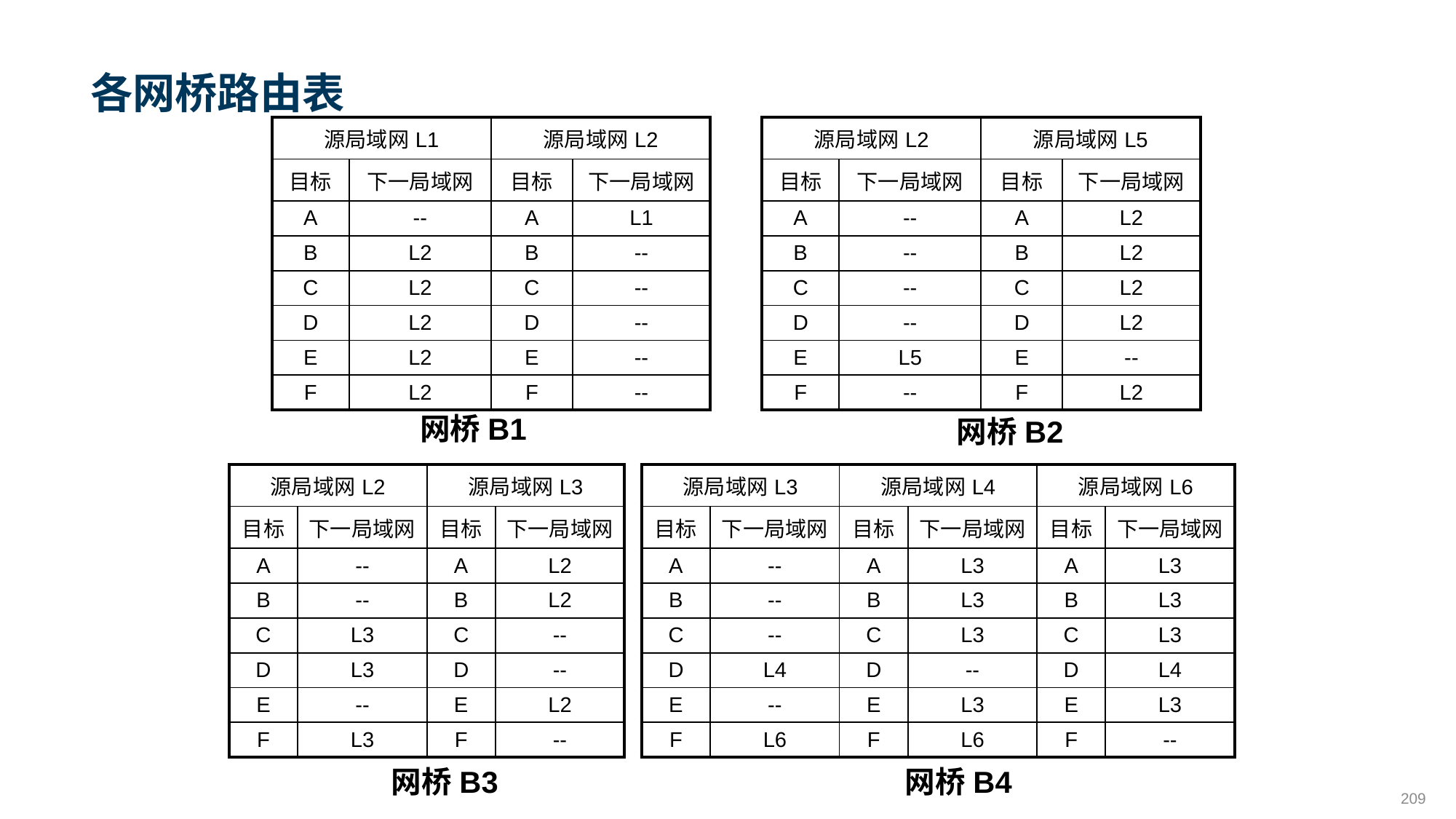

各网桥路由表
| 源局域网L1 |  | 源局域网L2 |  |
| --- | --- | --- | --- |
| 目标 | 下一局域网 | 目标 | 下一局域网 |
| A | -- | A | L1 |
| B | L2 | B | -- |
| C | L2 | C | -- |
| D | L2 | D | -- |
| E | L2 | E | -- |
| F | L2 | F | -- |
| 源局域网L2 |  | 源局域网L5 |  |
| --- | --- | --- | --- |
| 目标 | 下一局域网 | 目标 | 下一局域网 |
| A | -- | A | L2 |
| B | -- | B | L2 |
| C | -- | C | L2 |
| D | -- | D | L2 |
| E | L5 | E | -- |
| F | -- | F | L2 |
网桥B1
网桥B2
| 源局域网L2 |  | 源局域网L3 |  |
| --- | --- | --- | --- |
| 目标 | 下一局域网 | 目标 | 下一局域网 |
| A | -- | A | L2 |
| B | -- | B | L2 |
| C | L3 | C | -- |
| D | L3 | D | -- |
| E | -- | E | L2 |
| F | L3 | F | -- |
| 源局域网L3 |  | 源局域网L4 |  | 源局域网L6 |  |
| --- | --- | --- | --- | --- | --- |
| 目标 | 下一局域网 | 目标 | 下一局域网 | 目标 | 下一局域网 |
| A | -- | A | L3 | A | L3 |
| B | -- | B | L3 | B | L3 |
| C | -- | C | L3 | C | L3 |
| D | L4 | D | -- | D | L4 |
| E | -- | E | L3 | E | L3 |
| F | L6 | F | L6 | F | -- |
网桥B3
网桥B4
209